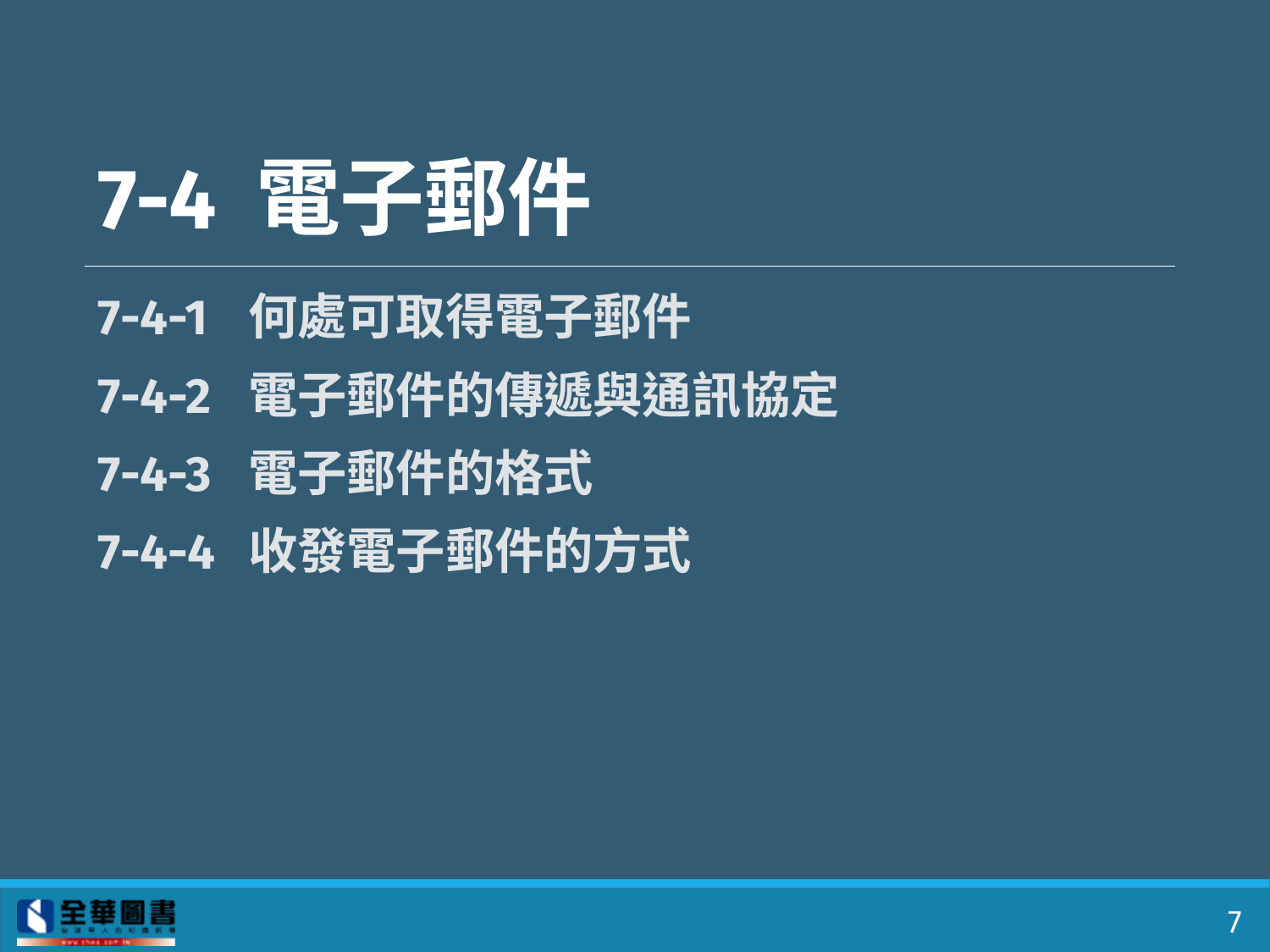

# 7-4 電子郵件
7-4-1	 何處可取得電子郵件
7-4-2	 電子郵件的傳遞與通訊協定
7-4-3	 電子郵件的格式
7-4-4	 收發電子郵件的方式
7